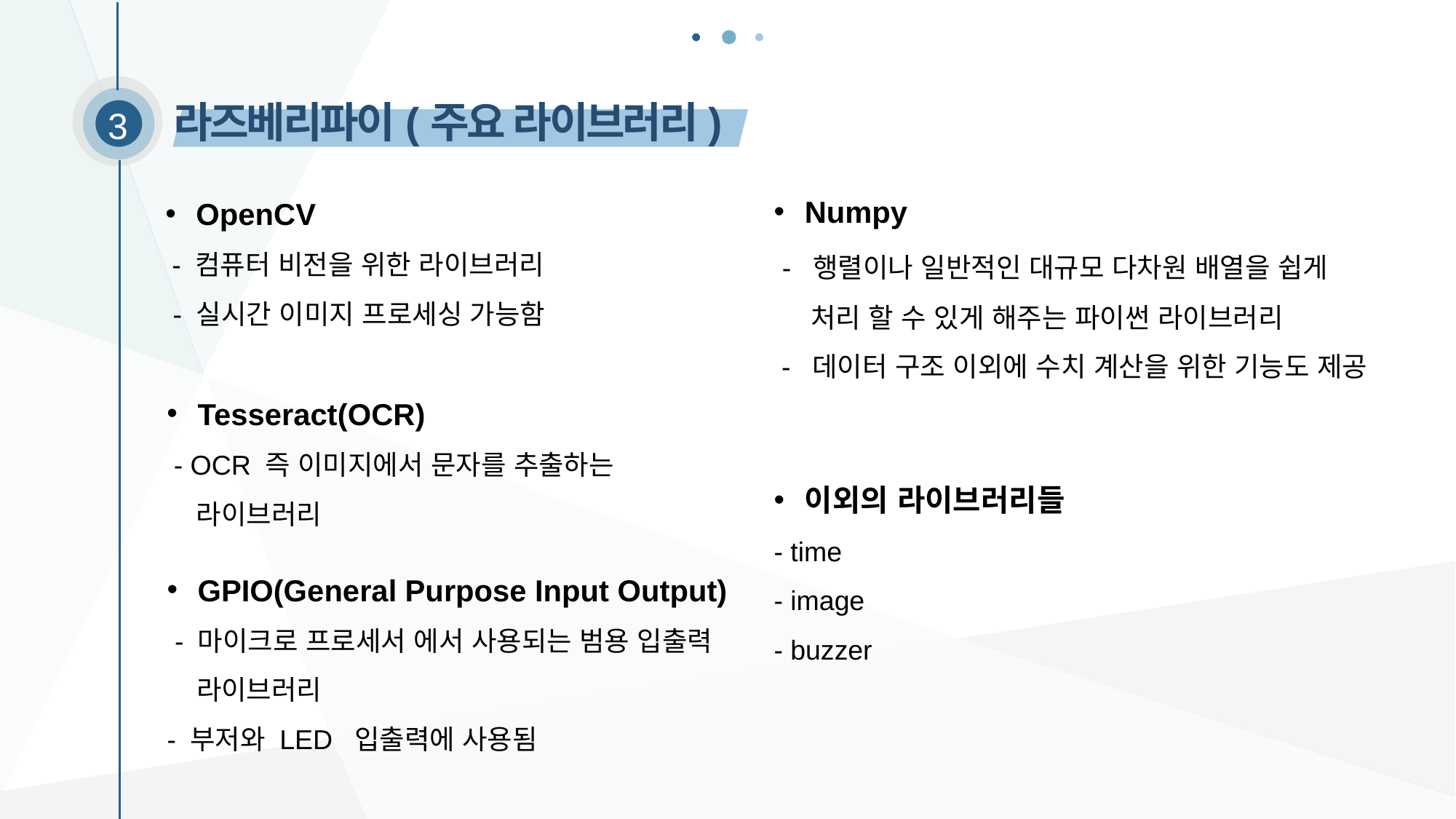

라즈베리파이(주요 라이브러리)
3

Numpy
 -  행렬이나 일반적인 대규모 다차원 배열을 쉽게
    처리 할 수 있게 해주는 파이썬 라이브러리
 -  데이터 구조 이외에 수치 계산을 위한 기능도 제공
OpenCV
 - 컴퓨터 비전을 위한 라이브러리
 - 실시간 이미지 프로세싱 가능함

Tesseract(OCR)
 - OCR 즉 이미지에서 문자를 추출하는
   라이브러리

이외의 라이브러리들
- time
- image
- buzzer
GPIO(General Purpose Input Output)
 - 마이크로 프로세서 에서 사용되는 범용 입출력
   라이브러리
- 부저와 LED  입출력에 사용됨